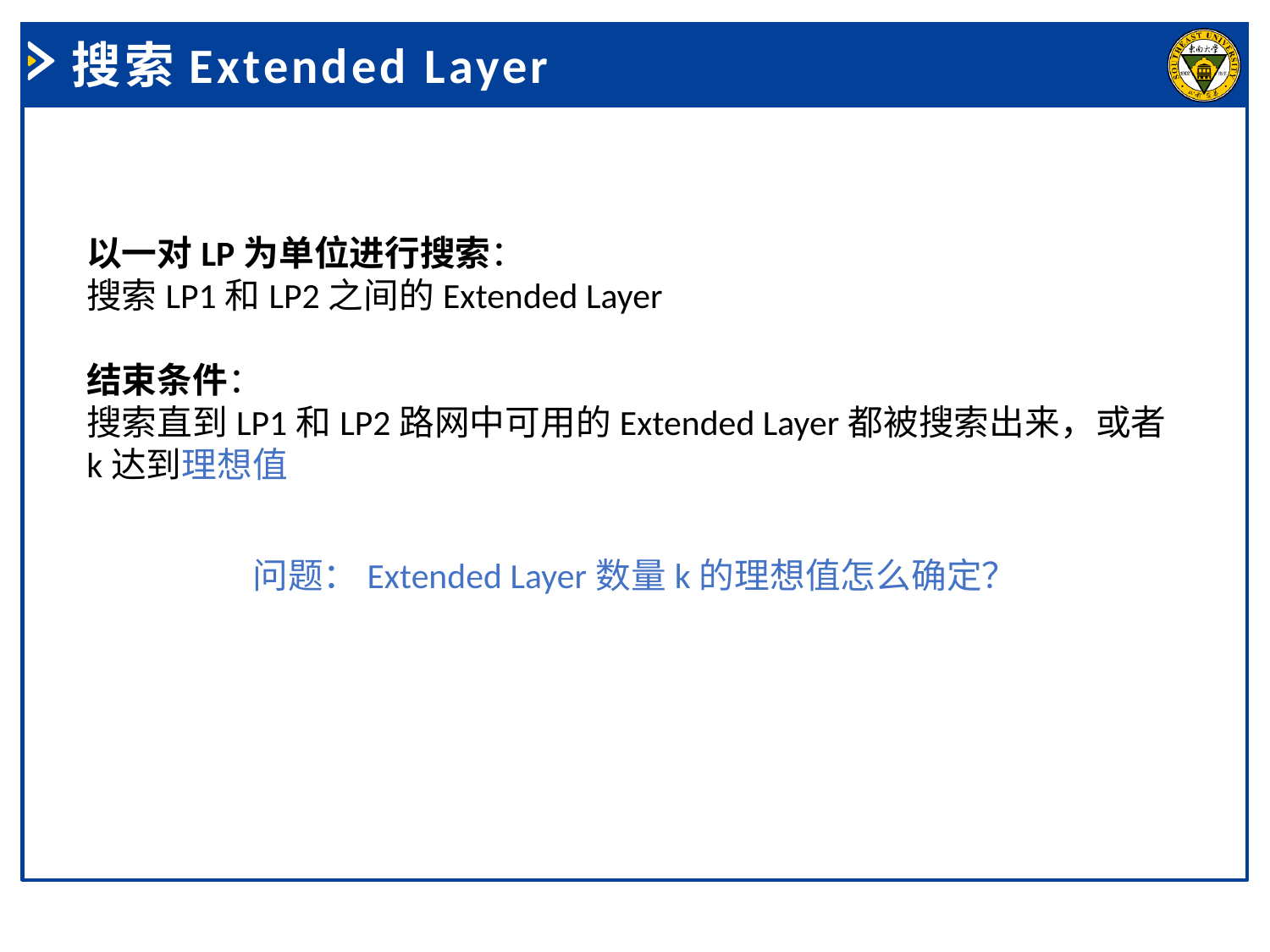

搜索Extended Layer
以一对LP为单位进行搜索：
搜索LP1和LP2之间的Extended Layer

结束条件：
搜索直到LP1和LP2路网中可用的Extended Layer都被搜索出来，或者k达到理想值
问题：Extended Layer数量k的理想值怎么确定？